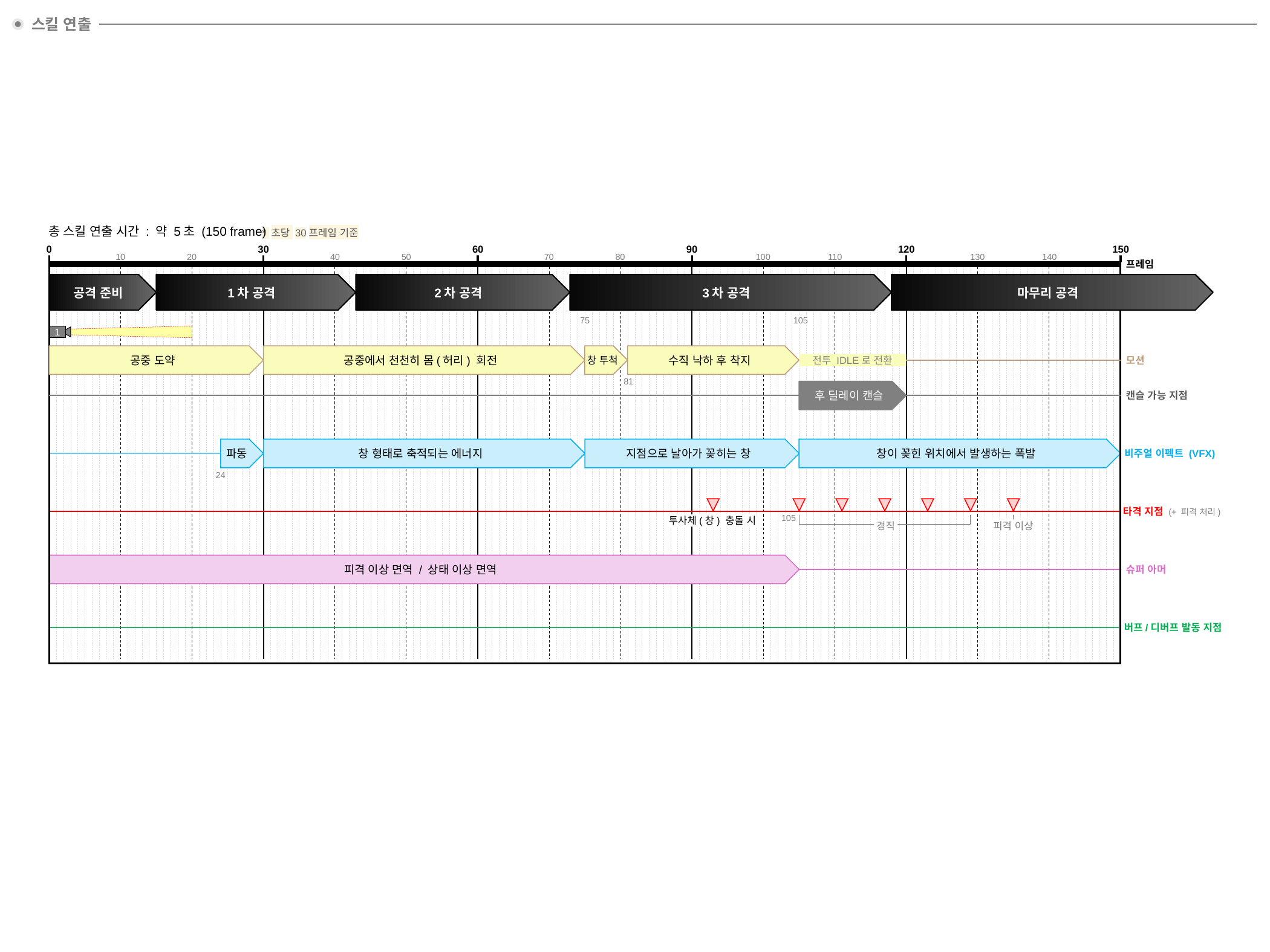

스킬 연출

총 스킬 연출 시간 : 약 5초 (150 frame)
* 초당 30프레임 기준
0
30
60
90
120
150
10
20
40
50
70
80
100
110
130
140
프레임

공격 준비
1차 공격
2차 공격
3차 공격
마무리 공격
75
105

1

공중 도약
공중에서 천천히 몸(허리) 회전
창 투척
수직 낙하 후 착지
전투 IDLE로 전환
모션
81
후 딜레이 캔슬
캔슬 가능 지점
파동
창 형태로 축적되는 에너지
지점으로 날아가 꽂히는 창
창이 꽂힌 위치에서 발생하는 폭발
비주얼 이펙트 (VFX)
24

투사체(창) 충돌 시

105
피격 이상

경직
타격 지점 (+ 피격 처리)
피격 이상 면역 / 상태 이상 면역
슈퍼 아머
버프/디버프 발동 지점